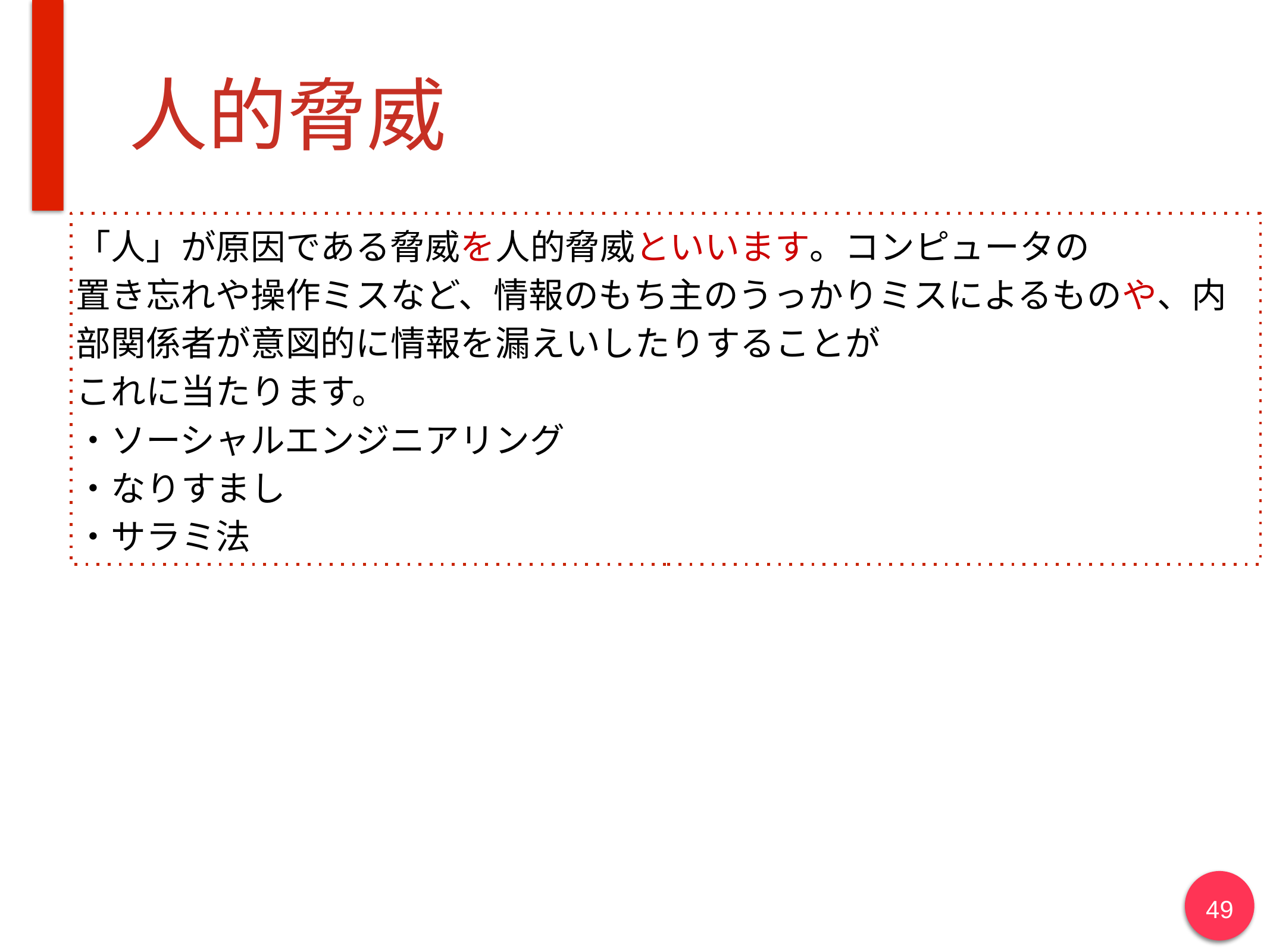

# 人的脅威
「人」が原因である脅威を人的脅威といいます。コンピュータの
置き忘れや操作ミスなど、情報のもち主のうっかりミスによるものや、内部関係者が意図的に情報を漏えいしたりすることが
これに当たります。
・ソーシャルエンジニアリング
・なりすまし
・サラミ法

49